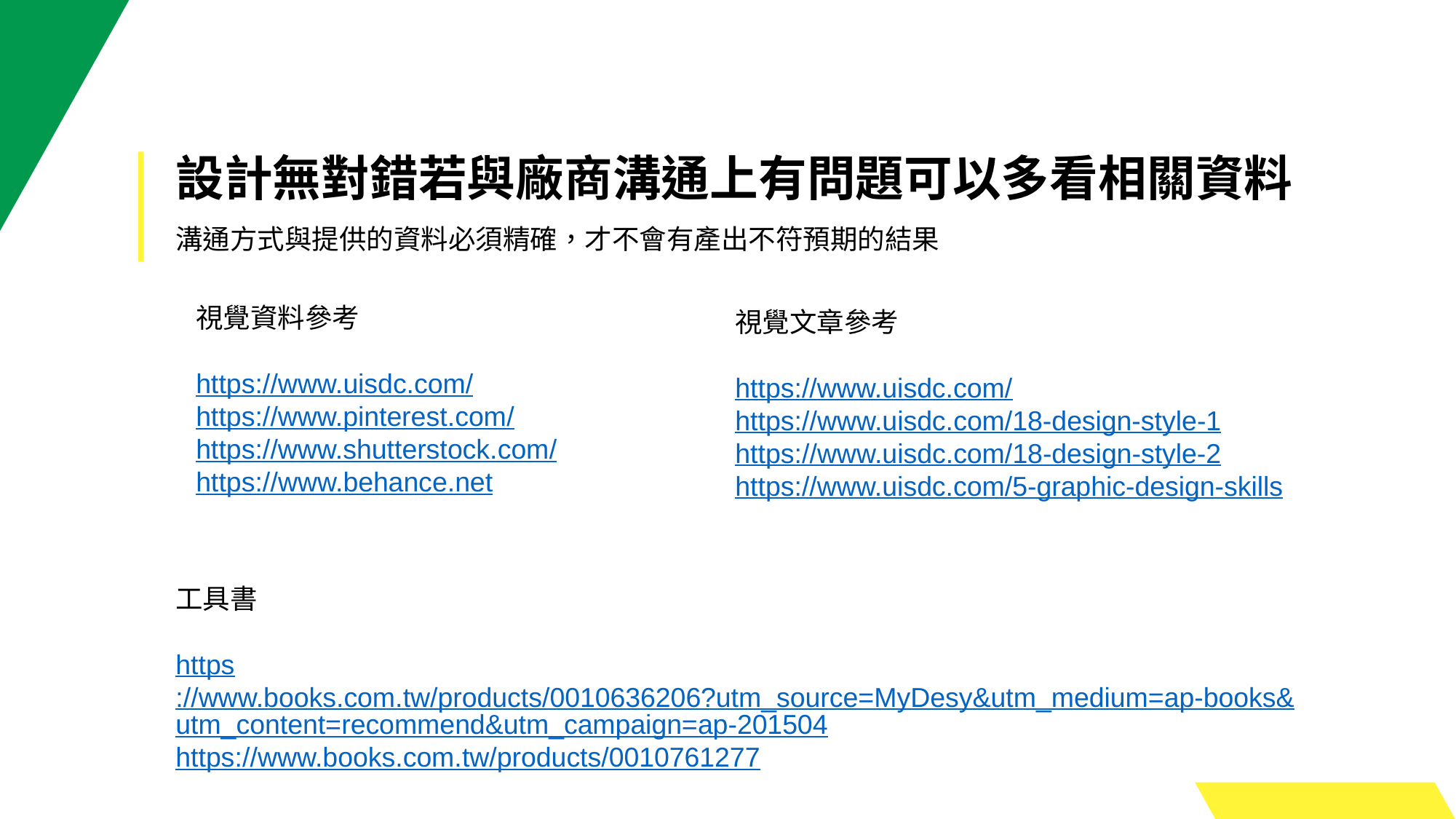

設計無對錯若與廠商溝通上有問題可以多看相關資料
溝通方式與提供的資料必須精確，才不會有產出不符預期的結果

視覺資料參考

https://www.uisdc.com/
https://www.pinterest.com/
https://www.shutterstock.com/
https://www.behance.net

視覺文章參考

https://www.uisdc.com/
https://www.uisdc.com/18-design-style-1
https://www.uisdc.com/18-design-style-2
https://www.uisdc.com/5-graphic-design-skills
工具書

https://www.books.com.tw/products/0010636206?utm_source=MyDesy&utm_medium=ap-books&utm_content=recommend&utm_campaign=ap-201504
https://www.books.com.tw/products/0010761277